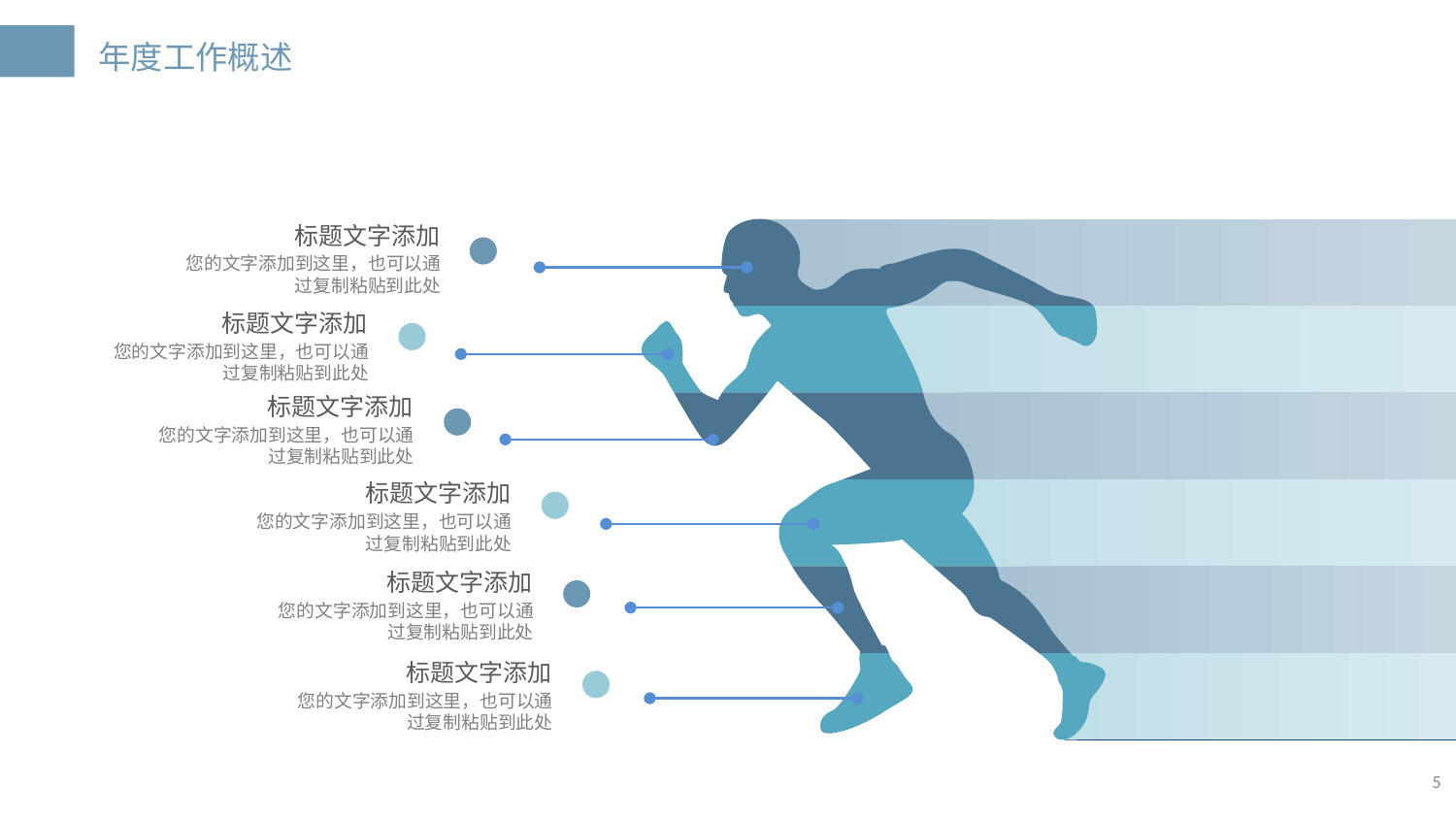

标题文字添加

您的文字添加到这里，也可以通过复制粘贴到此处
标题文字添加

您的文字添加到这里，也可以通过复制粘贴到此处
标题文字添加

您的文字添加到这里，也可以通过复制粘贴到此处
标题文字添加

您的文字添加到这里，也可以通过复制粘贴到此处
标题文字添加

您的文字添加到这里，也可以通过复制粘贴到此处
标题文字添加

您的文字添加到这里，也可以通过复制粘贴到此处

5